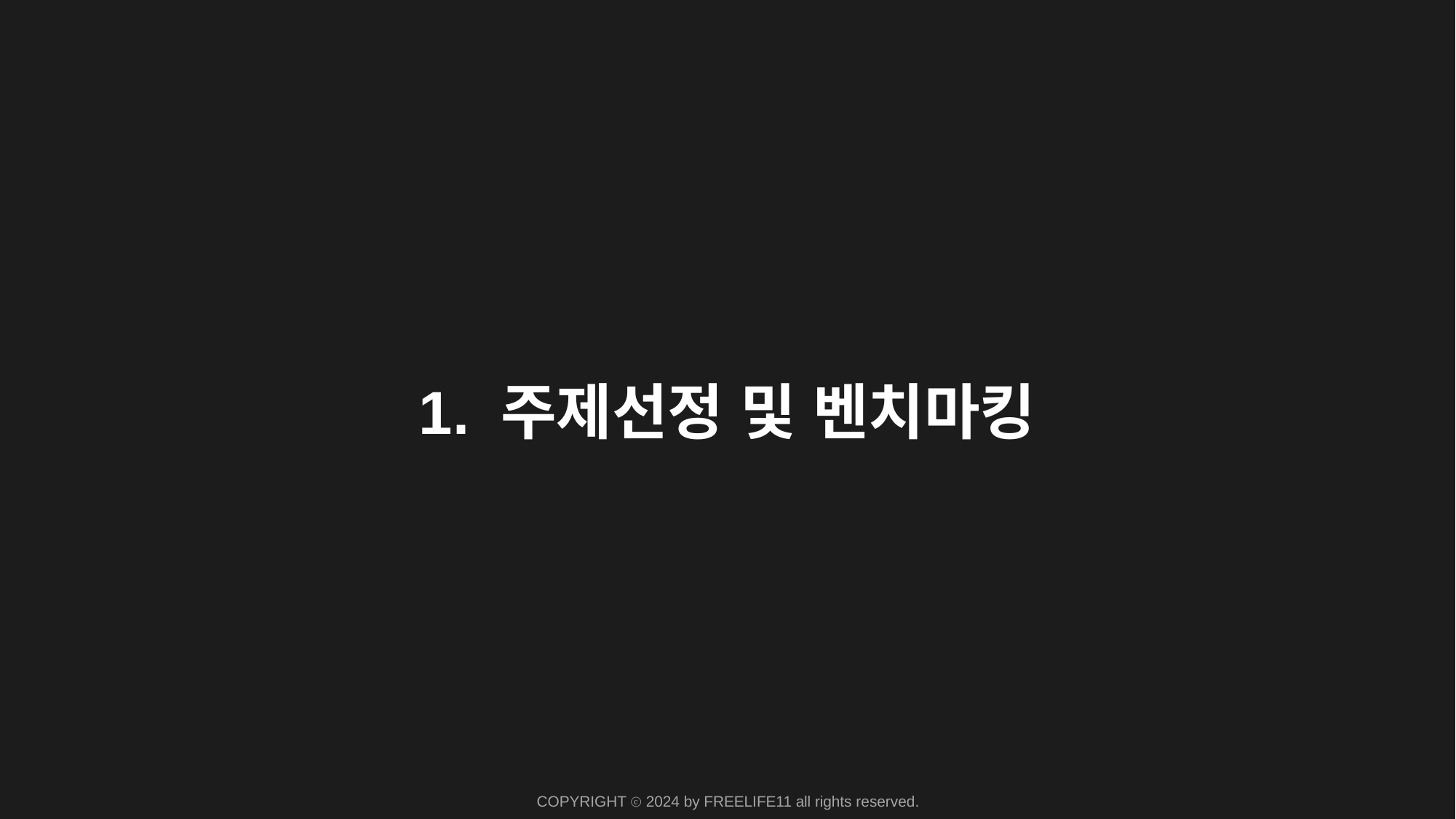

1. 주제선정 및 벤치마킹
COPYRIGHT ⓒ 2024 by FREELIFE11 all rights reserved.